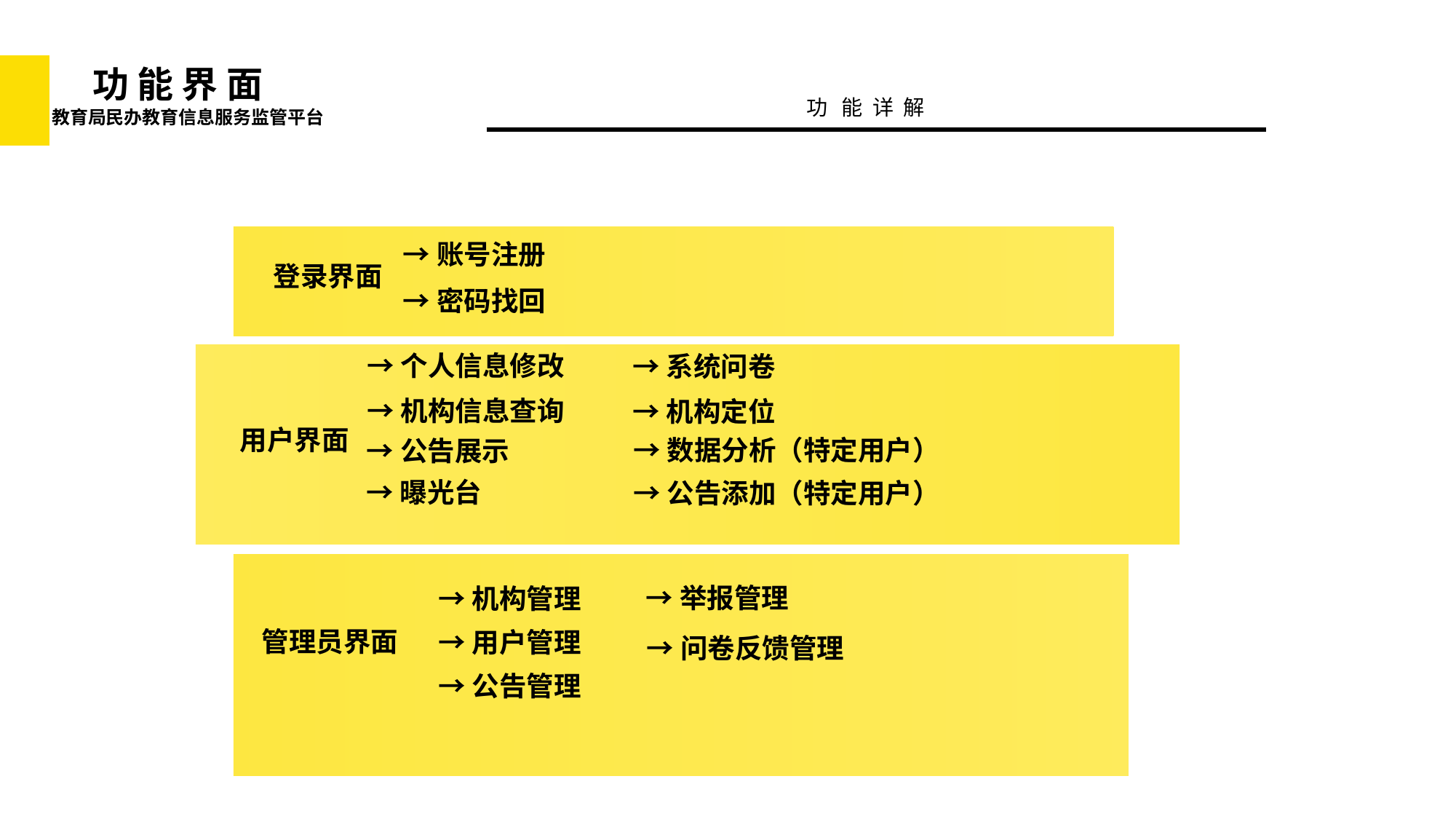

功 能 界 面
功   能  详  解
教育局民办教育信息服务监管平台

→账号注册
登录界面
→密码找回
→个人信息修改

→系统问卷
→机构信息查询
→机构定位
用户界面
→数据分析（特定用户）
→公告展示
→曝光台
→公告添加（特定用户）

→举报管理
→机构管理
管理员界面
→用户管理
→问卷反馈管理
→公告管理